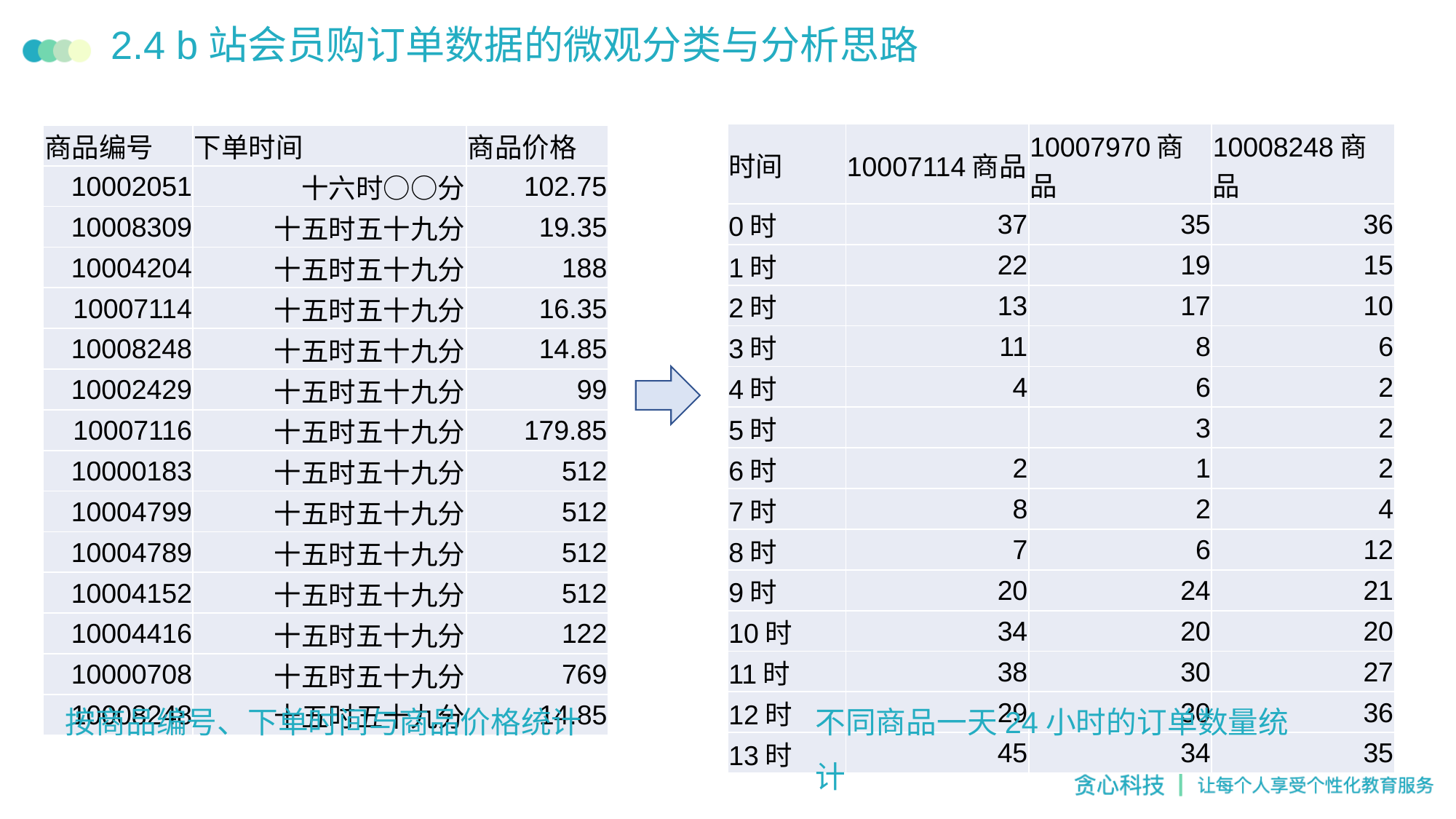

# 2.4 b站会员购订单数据的微观分类与分析思路
| 时间 | 10007114商品 | 10007970商品 | 10008248商品 |
| --- | --- | --- | --- |
| 0时 | 37 | 35 | 36 |
| 1时 | 22 | 19 | 15 |
| 2时 | 13 | 17 | 10 |
| 3时 | 11 | 8 | 6 |
| 4时 | 4 | 6 | 2 |
| 5时 |  | 3 | 2 |
| 6时 | 2 | 1 | 2 |
| 7时 | 8 | 2 | 4 |
| 8时 | 7 | 6 | 12 |
| 9时 | 20 | 24 | 21 |
| 10时 | 34 | 20 | 20 |
| 11时 | 38 | 30 | 27 |
| 12时 | 29 | 30 | 36 |
| 13时 | 45 | 34 | 35 |
| 商品编号 | 下单时间 | 商品价格 |
| --- | --- | --- |
| 10002051 | 十六时○○分 | 102.75 |
| 10008309 | 十五时五十九分 | 19.35 |
| 10004204 | 十五时五十九分 | 188 |
| 10007114 | 十五时五十九分 | 16.35 |
| 10008248 | 十五时五十九分 | 14.85 |
| 10002429 | 十五时五十九分 | 99 |
| 10007116 | 十五时五十九分 | 179.85 |
| 10000183 | 十五时五十九分 | 512 |
| 10004799 | 十五时五十九分 | 512 |
| 10004789 | 十五时五十九分 | 512 |
| 10004152 | 十五时五十九分 | 512 |
| 10004416 | 十五时五十九分 | 122 |
| 10000708 | 十五时五十九分 | 769 |
| 10008248 | 十五时五十九分 | 14.85 |

按商品编号、下单时间与商品价格统计
不同商品一天24小时的订单数量统计